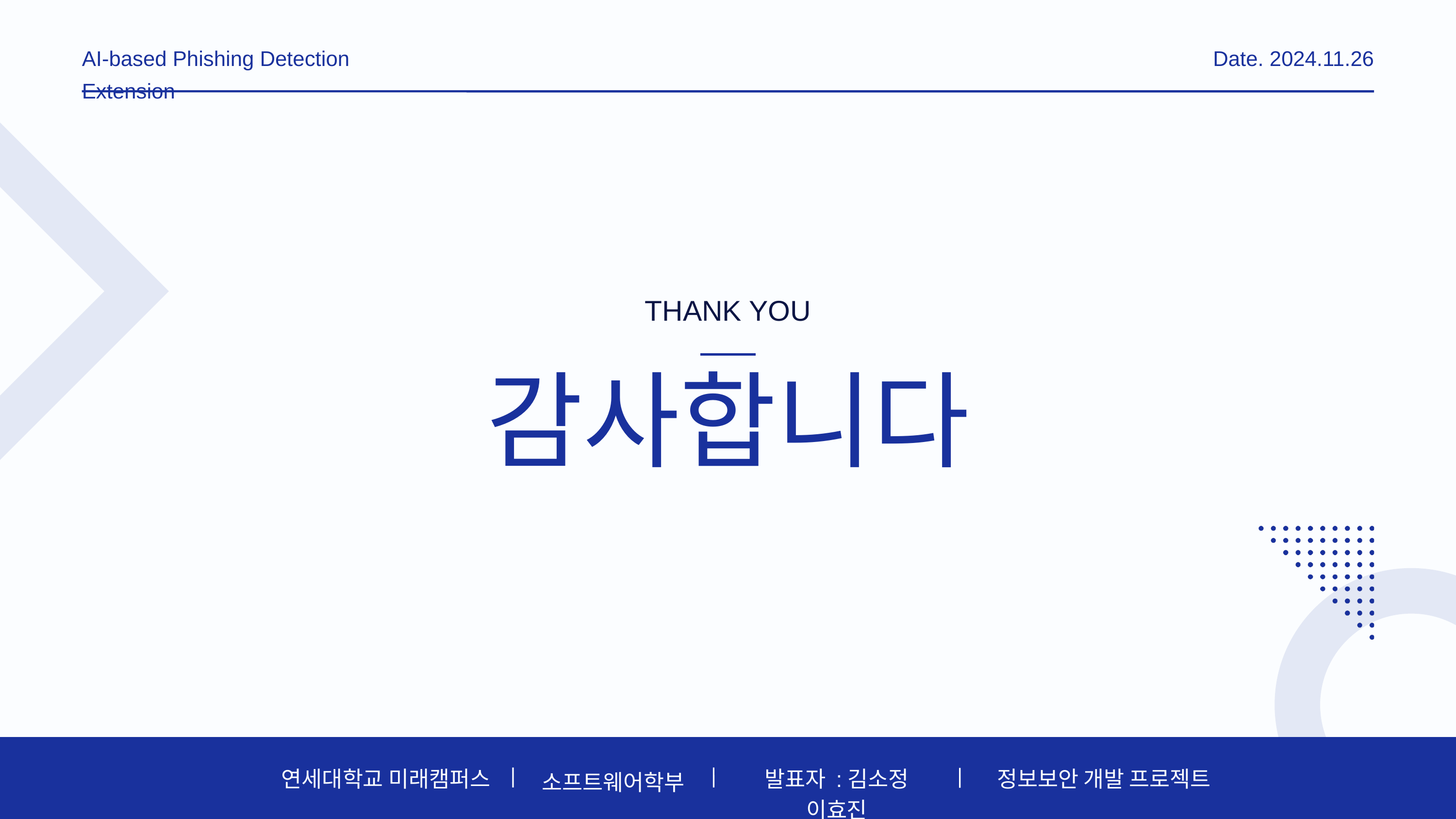

AI-based Phishing Detection Extension
Date. 2024.11.26

THANK YOU

감사합니다

연세대학교 미래캠퍼스
발표자 :김소정 이효진
정보보안 개발 프로젝트
소프트웨어학부